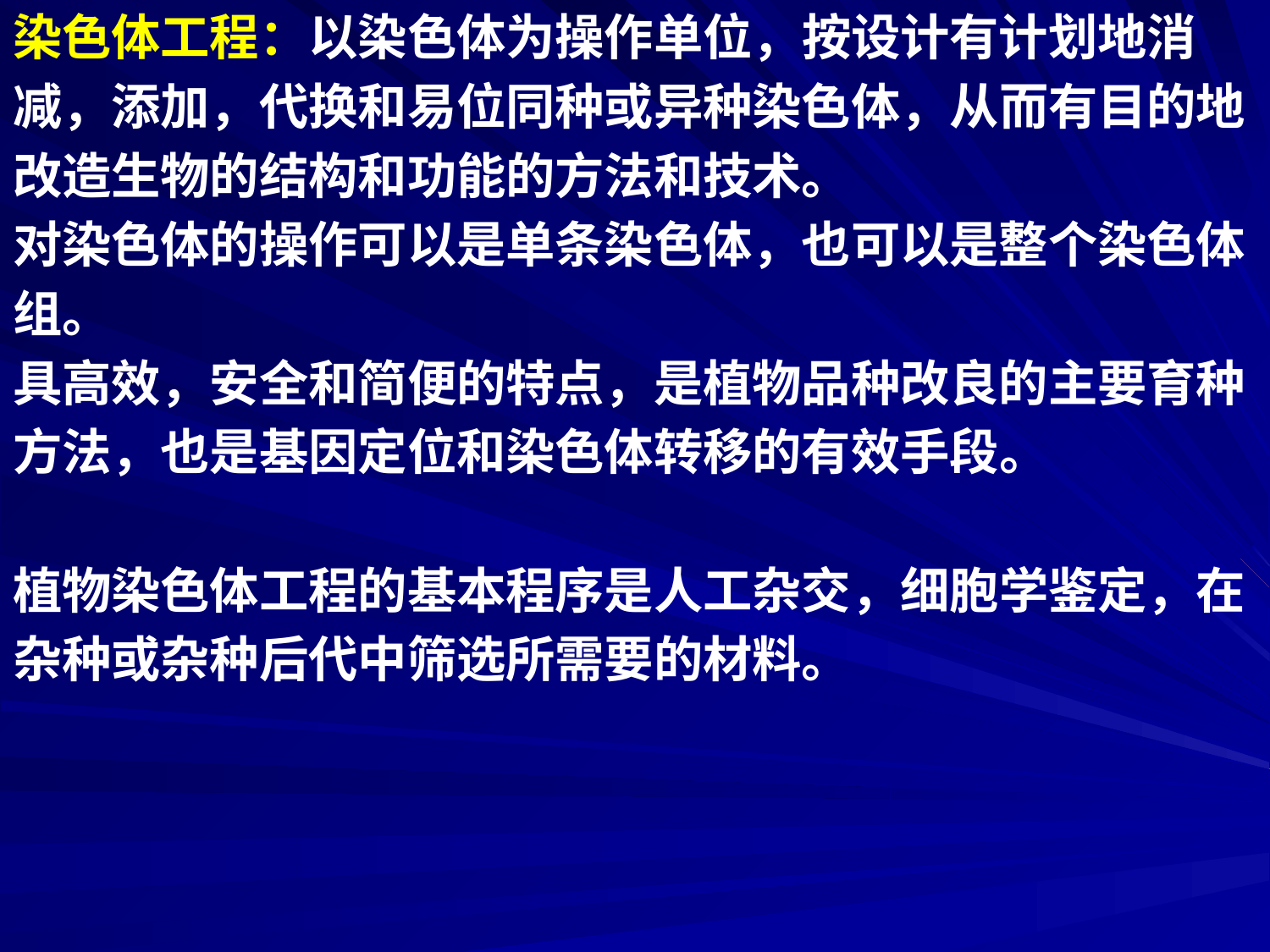

染色体工程：以染色体为操作单位，按设计有计划地消
减，添加，代换和易位同种或异种染色体，从而有目的地
改造生物的结构和功能的方法和技术。
对染色体的操作可以是单条染色体，也可以是整个染色体
组。
具高效，安全和简便的特点，是植物品种改良的主要育种
方法，也是基因定位和染色体转移的有效手段。

植物染色体工程的基本程序是人工杂交，细胞学鉴定，在
杂种或杂种后代中筛选所需要的材料。